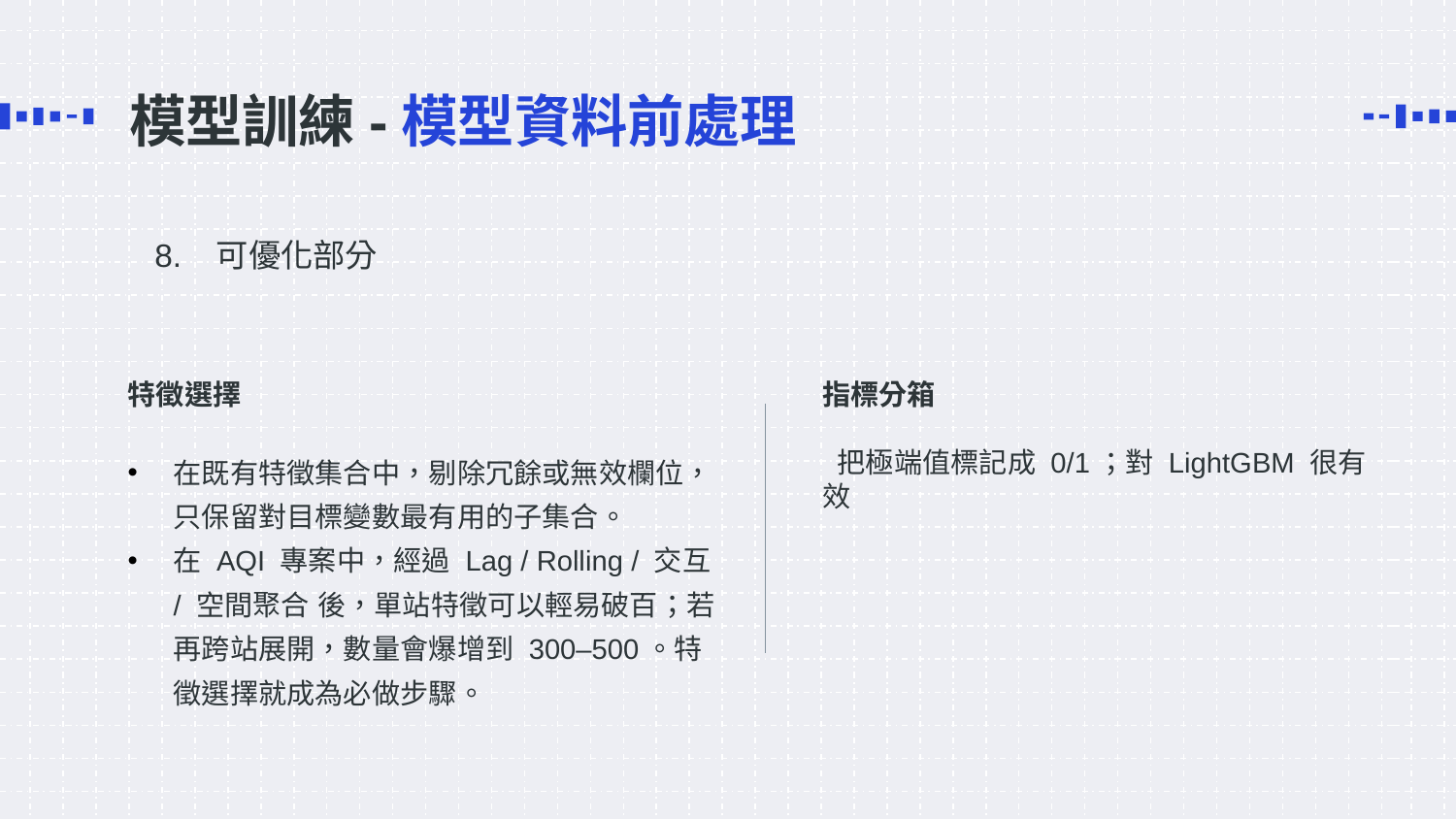

# 模型訓練-模型資料前處理
8.   可優化部分
特徵選擇

在既有特徵集合中，剔除冗餘或無效欄位，只保留對目標變數最有用的子集合。
在 AQI 專案中，經過 Lag / Rolling / 交互 / 空間聚合 後，單站特徵可以輕易破百；若再跨站展開，數量會爆增到 300–500。特徵選擇就成為必做步驟。
指標分箱

 把極端值標記成 0/1；對 LightGBM 很有效